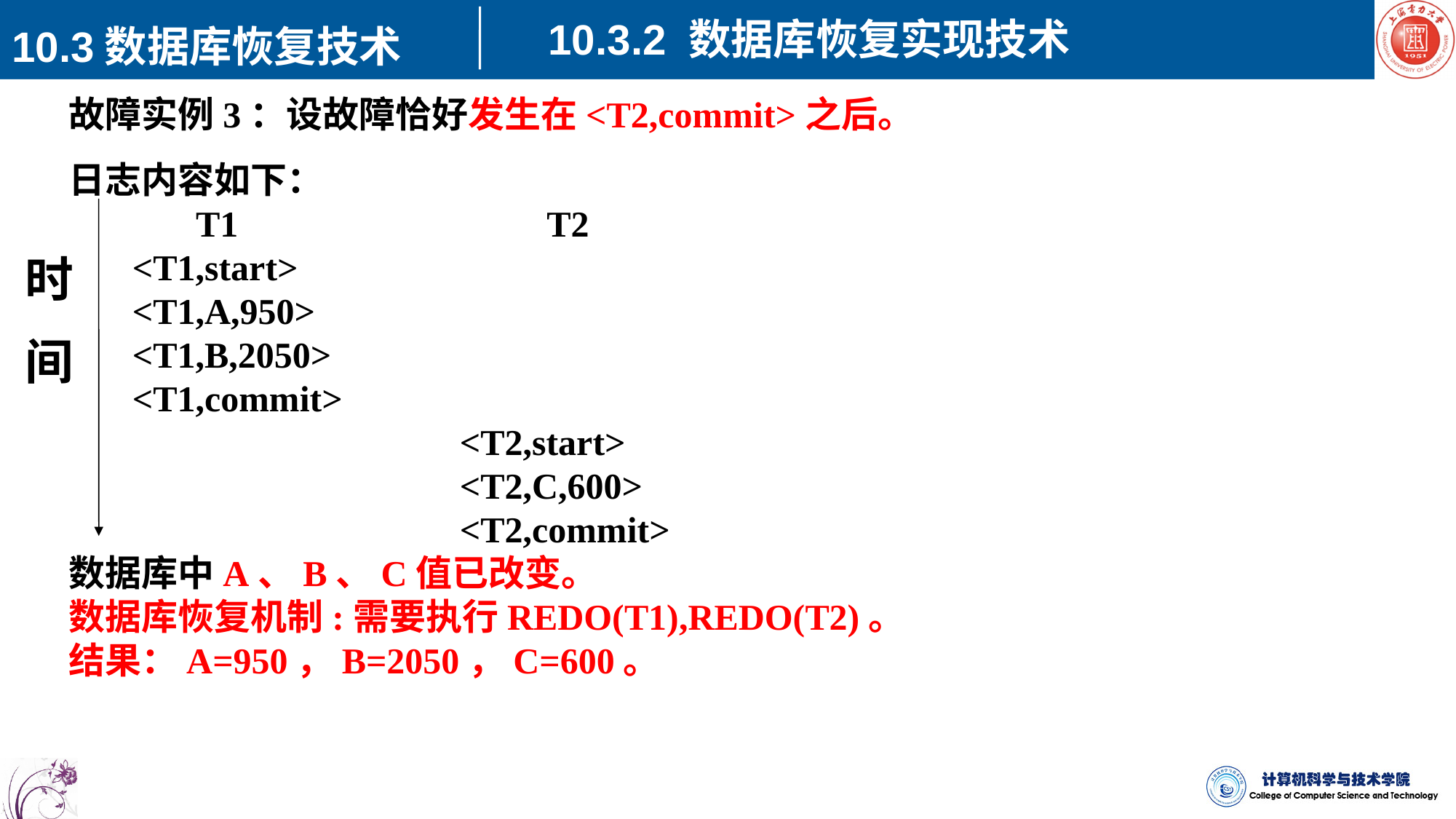

10.3.2 数据库恢复实现技术
10.3数据库恢复技术
故障实例3：设故障恰好发生在<T2,commit>之后。
日志内容如下：
              T1                                  T2
       <T1,start>
       <T1,A,950>
       <T1,B,2050>
       <T1,commit>
                                           <T2,start>
                                           <T2,C,600>
                                           <T2,commit>
数据库中A、B、C值已改变。
数据库恢复机制:需要执行REDO(T1),REDO(T2)。
结果：A=950，B=2050，C=600。

时
间